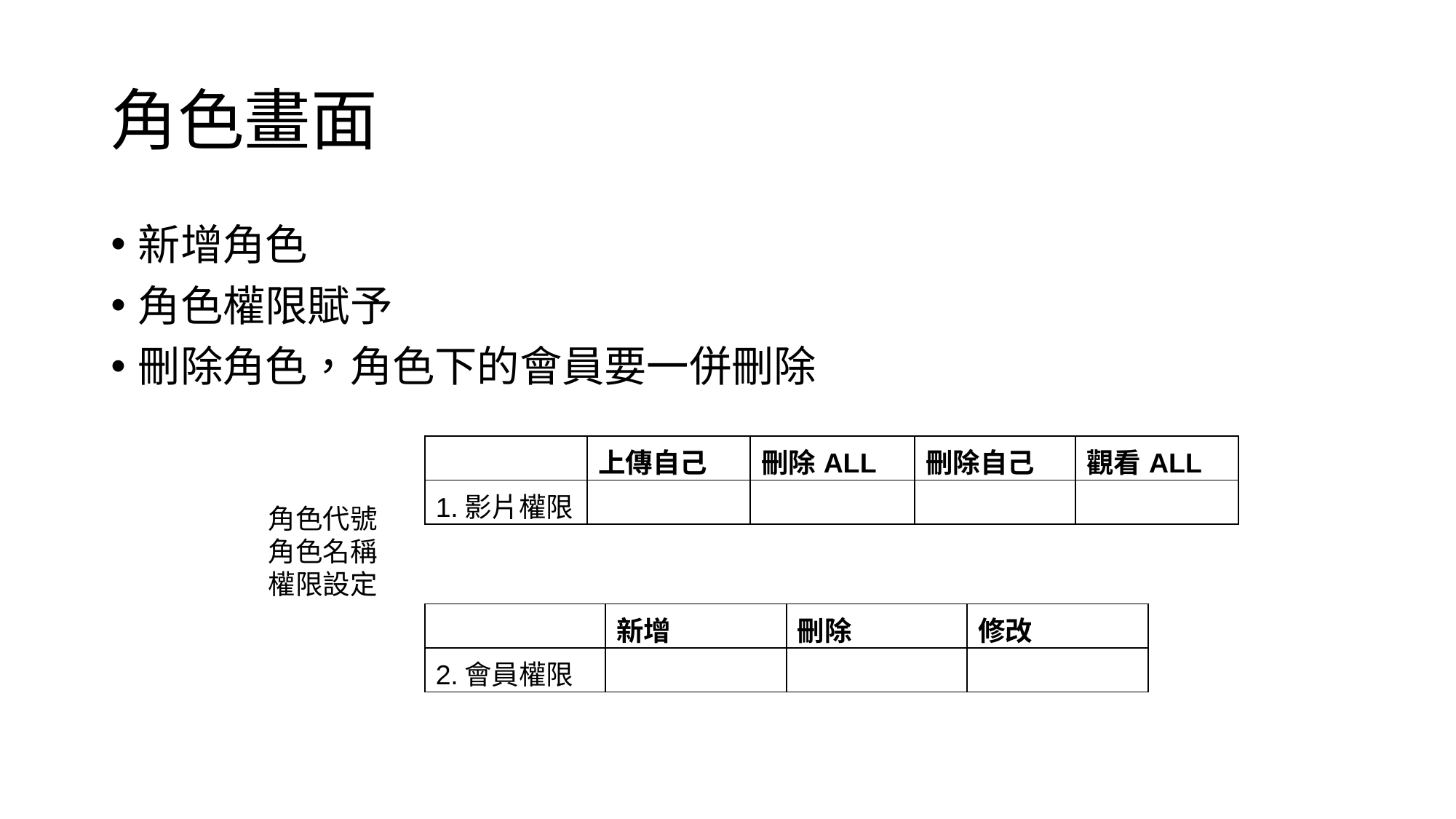

# 角色畫面
新增角色
角色權限賦予
刪除角色，角色下的會員要一併刪除
|  | 上傳自己 | 刪除ALL | 刪除自己 | 觀看ALL |
| --- | --- | --- | --- | --- |
| 1.影片權限 |  |  |  |  |
角色代號
角色名稱
權限設定

|  | 新增 | 刪除 | 修改 |
| --- | --- | --- | --- |
| 2.會員權限 |  |  |  |